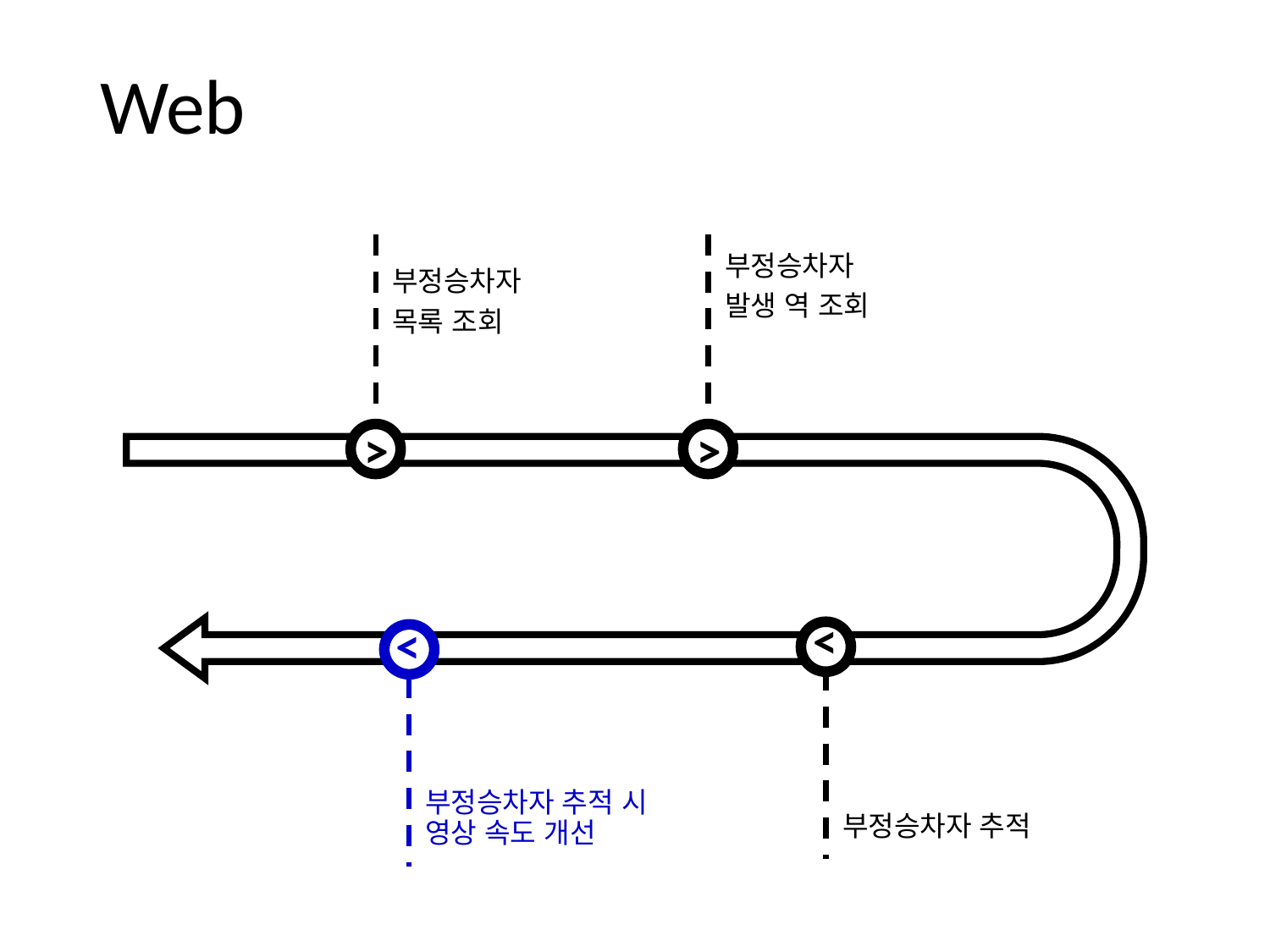

# Web

부정승차자
목록 조회
부정승차자
발생 역 조회
>

>

>

>

부정승차자 추적 시 영상 속도 개선
부정승차자 추적